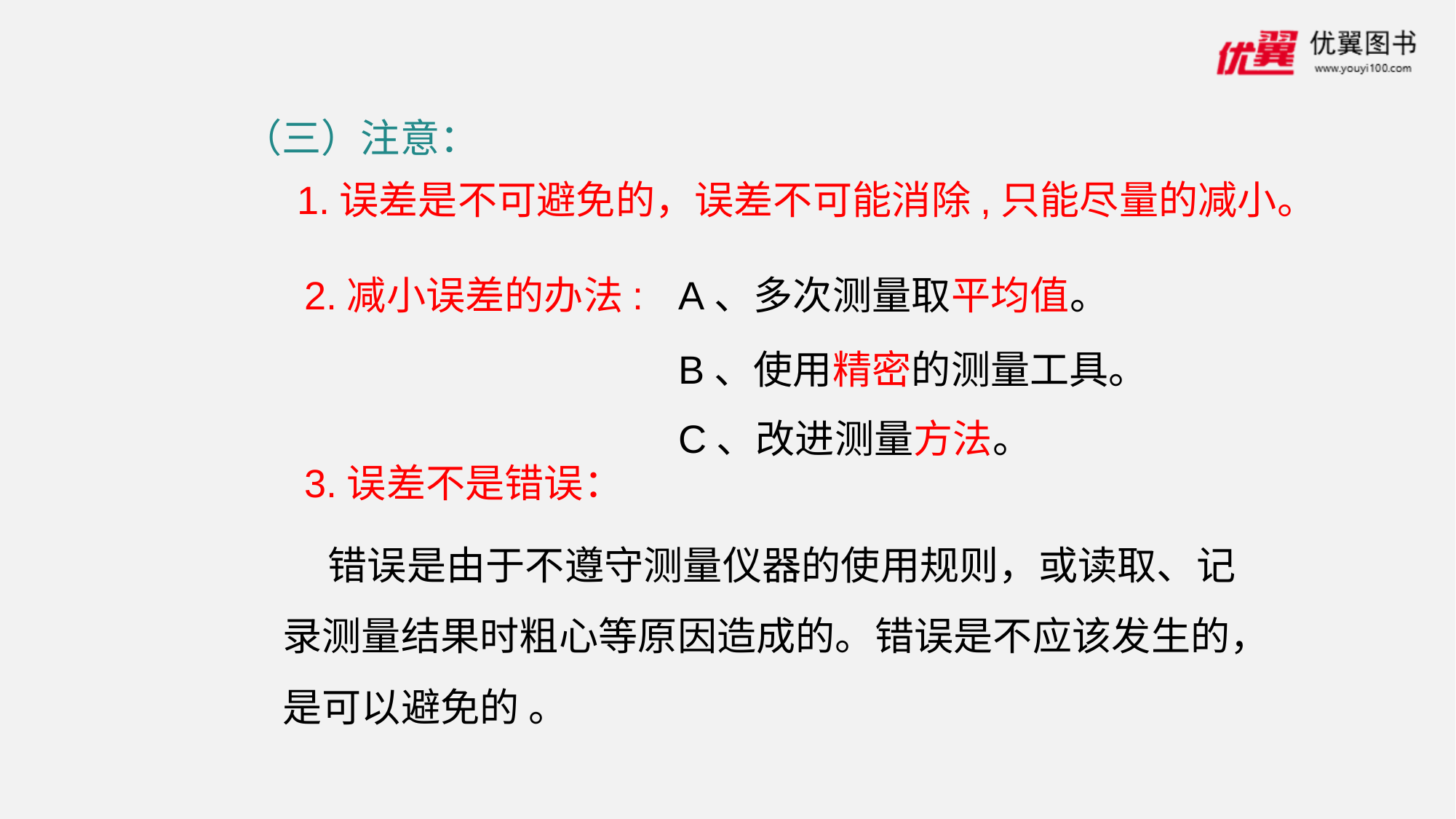

（三）注意：
     1.误差是不可避免的，误差不可能消除,只能尽量的减小。
  2.减小误差的办法:
A、多次测量取平均值。
B、使用精密的测量工具。
C、改进测量方法。
  3.误差不是错误：
    错误是由于不遵守测量仪器的使用规则，或读取、记录测量结果时粗心等原因造成的。错误是不应该发生的，是可以避免的 。